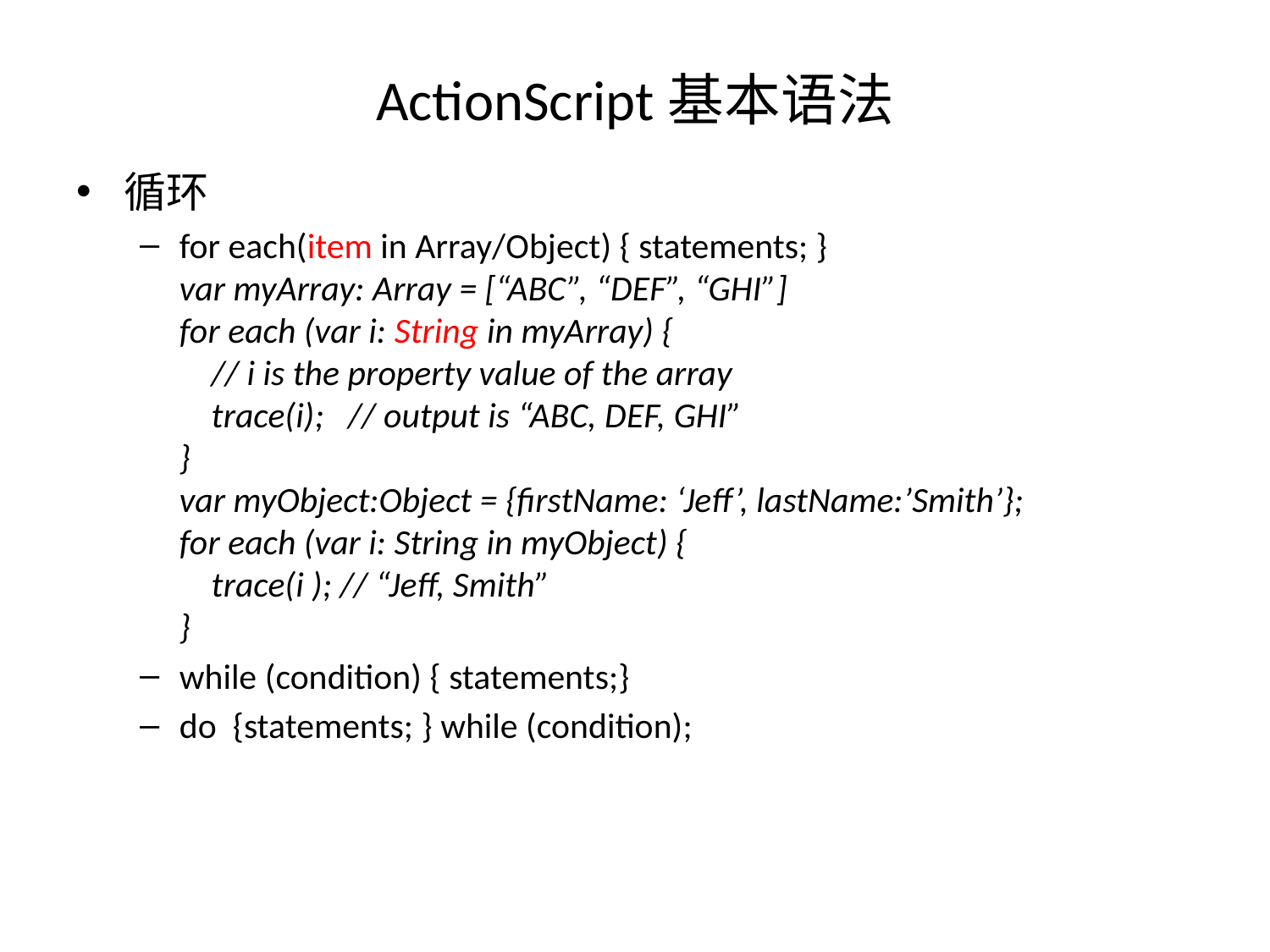

# ActionScript基本语法
循环
for each(item in Array/Object) { statements; }
var myArray: Array = [“ABC”, “DEF”, “GHI”]
for each (var i: String in myArray) {
    // i is the property value of the array
    trace(i);   // output is “ABC, DEF, GHI”
}
var myObject:Object = {firstName: ‘Jeff’, lastName:’Smith’};
for each (var i: String in myObject) {
    trace(i ); // “Jeff, Smith”
}
while (condition) { statements;}
do  {statements; } while (condition);